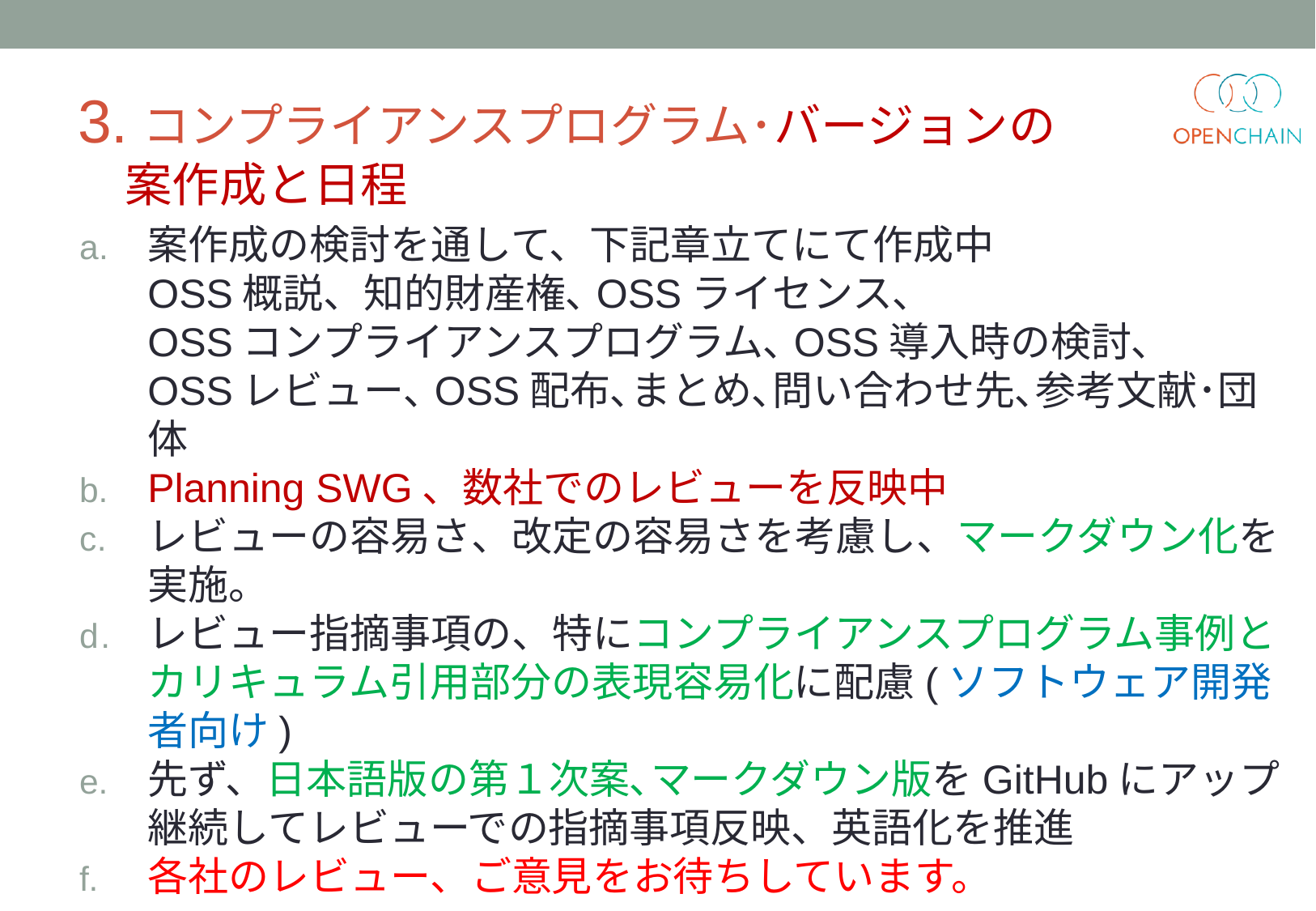

# 3.コンプライアンスプログラム･バージョンの 　案作成と日程
案作成の検討を通して、下記章立てにて作成中
OSS概説、知的財産権､OSSライセンス､
OSSコンプライアンスプログラム､OSS導入時の検討､
OSSレビュー､OSS配布､まとめ､問い合わせ先､参考文献･団体
Planning SWG、数社でのレビューを反映中
レビューの容易さ、改定の容易さを考慮し、マークダウン化を実施。
レビュー指摘事項の、特にコンプライアンスプログラム事例とカリキュラム引用部分の表現容易化に配慮(ソフトウェア開発者向け)
先ず、日本語版の第１次案､マークダウン版をGitHubにアップ
継続してレビューでの指摘事項反映、英語化を推進
各社のレビュー、ご意見をお待ちしています。